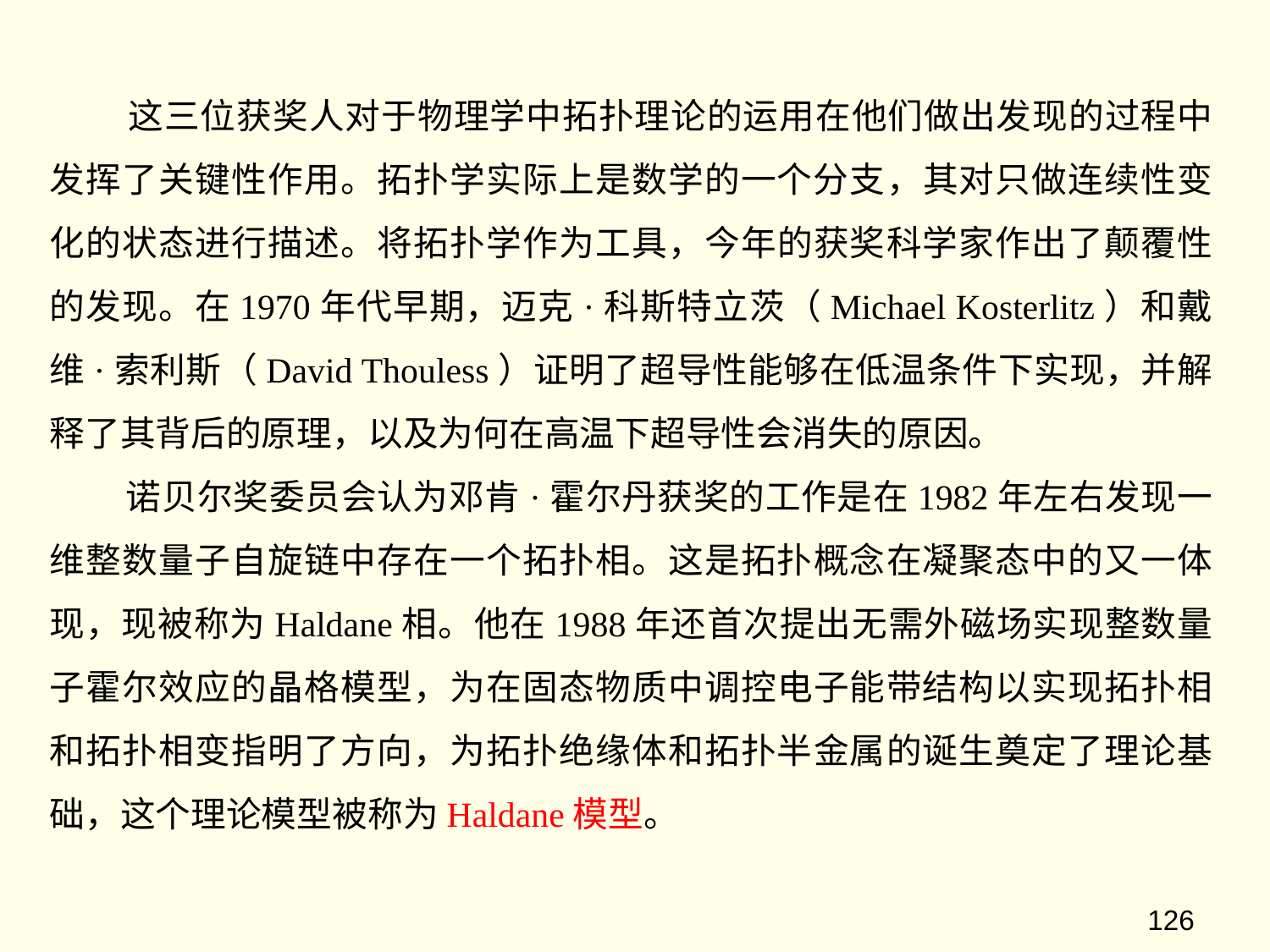

这三位获奖人对于物理学中拓扑理论的运用在他们做出发现的过程中发挥了关键性作用。拓扑学实际上是数学的一个分支，其对只做连续性变化的状态进行描述。将拓扑学作为工具，今年的获奖科学家作出了颠覆性的发现。在1970年代早期，迈克·科斯特立茨（Michael Kosterlitz）和戴维·索利斯（David Thouless）证明了超导性能够在低温条件下实现，并解释了其背后的原理，以及为何在高温下超导性会消失的原因。
        诺贝尔奖委员会认为邓肯·霍尔丹获奖的工作是在1982年左右发现一维整数量子自旋链中存在一个拓扑相。这是拓扑概念在凝聚态中的又一体现，现被称为Haldane相。他在1988年还首次提出无需外磁场实现整数量子霍尔效应的晶格模型，为在固态物质中调控电子能带结构以实现拓扑相和拓扑相变指明了方向，为拓扑绝缘体和拓扑半金属的诞生奠定了理论基础，这个理论模型被称为Haldane模型。